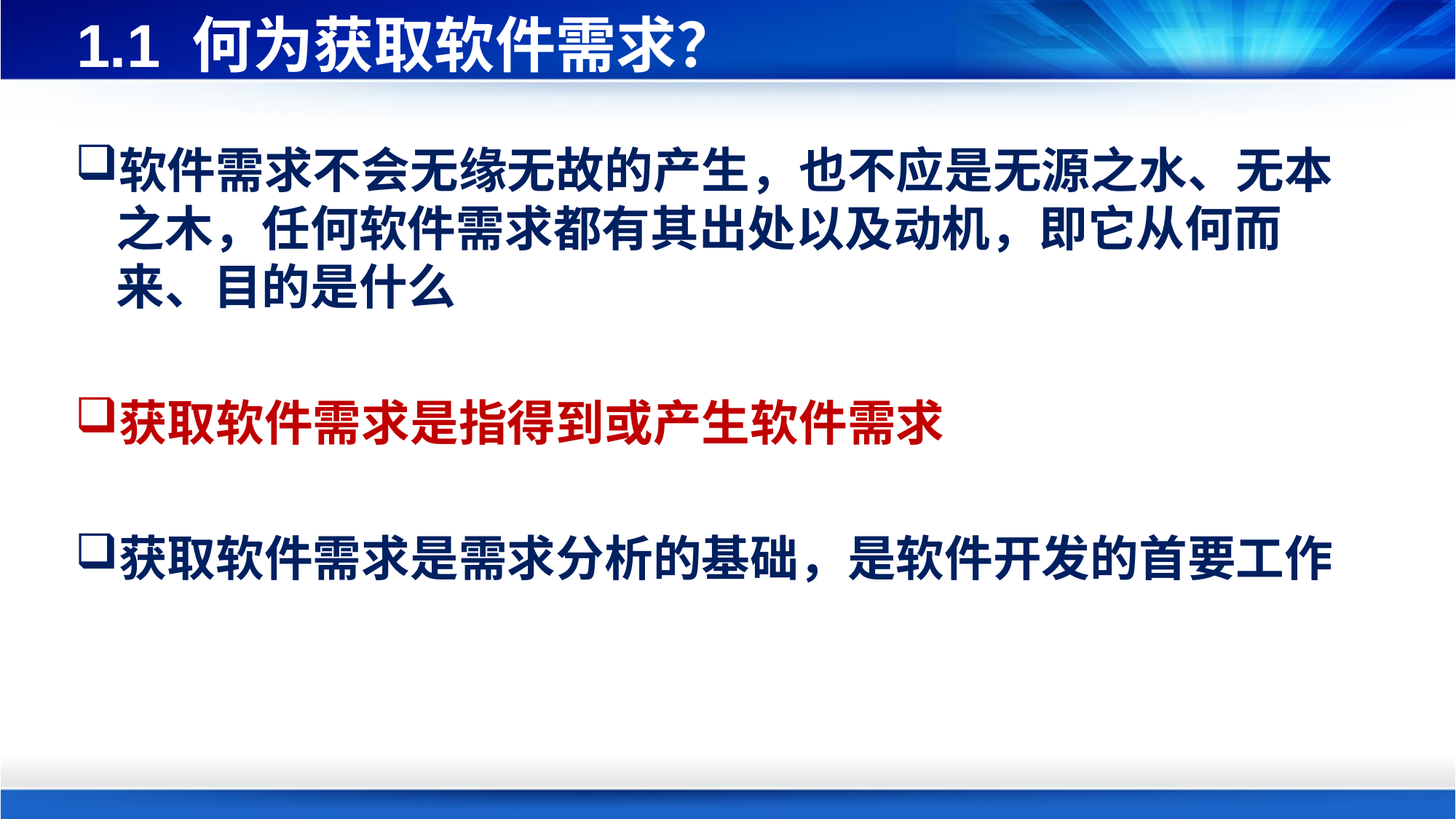

# 1.1 何为获取软件需求？
软件需求不会无缘无故的产生，也不应是无源之水、无本之木，任何软件需求都有其出处以及动机，即它从何而来、目的是什么

获取软件需求是指得到或产生软件需求

获取软件需求是需求分析的基础，是软件开发的首要工作